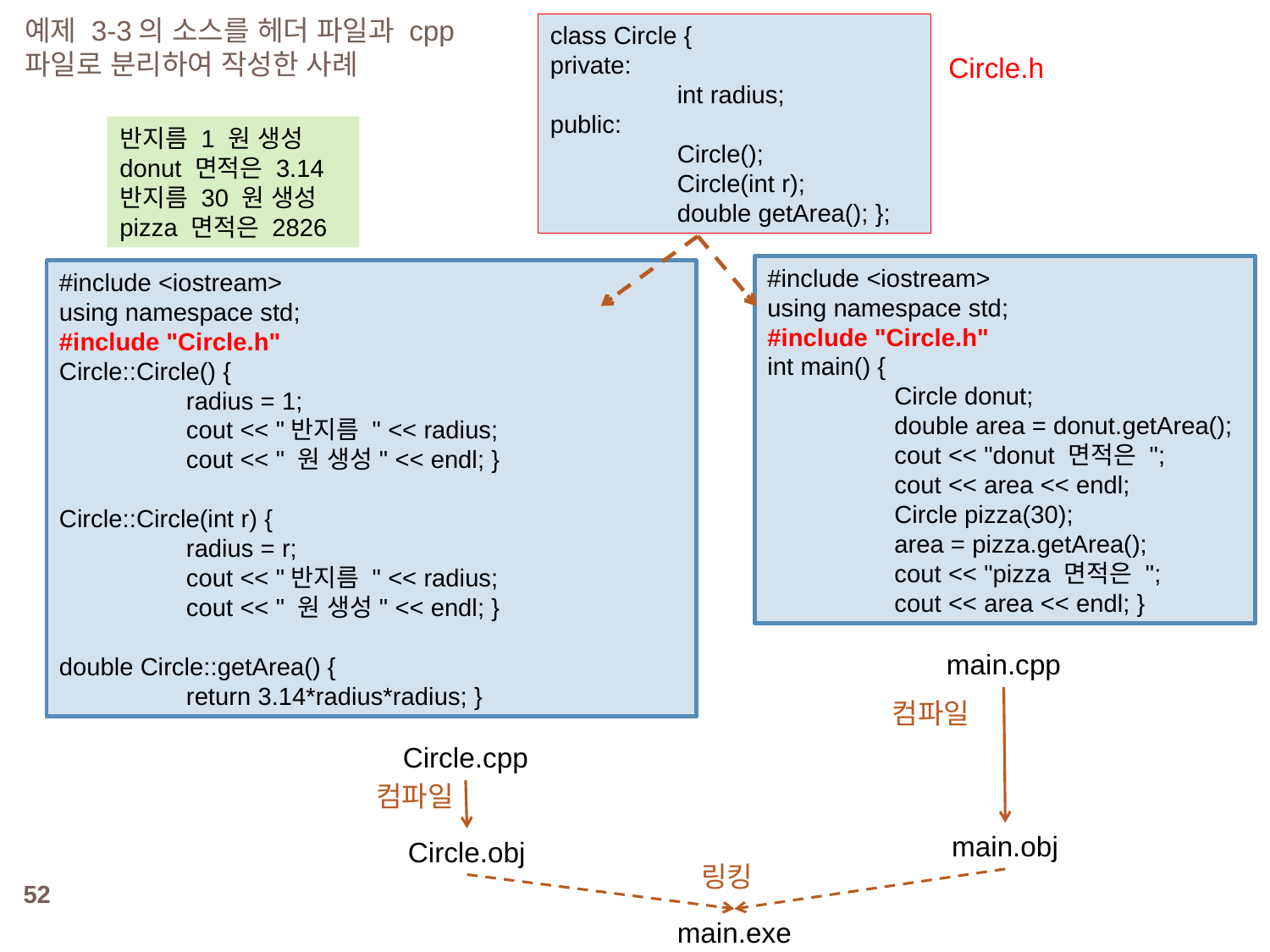

예제 3-3의 소스를 헤더 파일과 cpp 파일로 분리하여 작성한 사례
class Circle {
private:
	int radius;
public:
	Circle();
	Circle(int r);
	double getArea(); };
Circle.h
반지름 1 원 생성
donut 면적은 3.14
반지름 30 원 생성
pizza 면적은 2826
#include <iostream>
using namespace std;
#include "Circle.h"
int main() {
	Circle donut;
	double area = donut.getArea();
	cout << "donut 면적은 ";
	cout << area << endl;
	Circle pizza(30);
	area = pizza.getArea();
	cout << "pizza 면적은 ";
	cout << area << endl; }
#include <iostream>
using namespace std;
#include "Circle.h"
Circle::Circle() {
	radius = 1;
	cout << "반지름 " << radius;
	cout << " 원 생성" << endl; }

Circle::Circle(int r) {
	radius = r;
	cout << "반지름 " << radius;
	cout << " 원 생성" << endl; }

double Circle::getArea() {
	return 3.14*radius*radius; }
main.cpp
컴파일
Circle.cpp
컴파일
main.obj
Circle.obj
링킹
52
main.exe